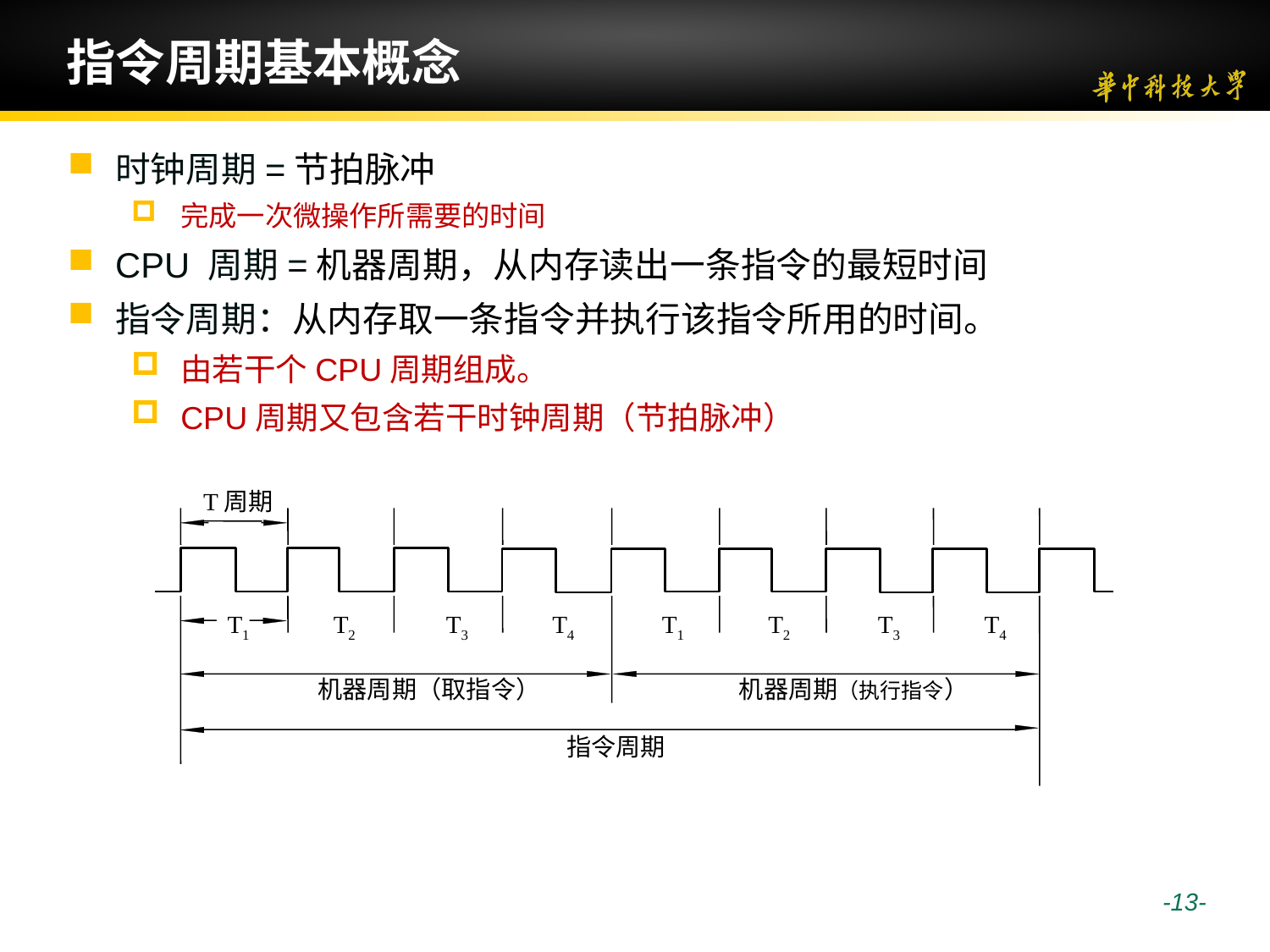

# 指令周期基本概念
时钟周期=节拍脉冲
完成一次微操作所需要的时间
CPU 周期=机器周期，从内存读出一条指令的最短时间
指令周期：从内存取一条指令并执行该指令所用的时间。
由若干个CPU周期组成。
CPU周期又包含若干时钟周期（节拍脉冲）
T周期

T1

T2
T3
T4
T1
T2
T3
T4

机器周期（取指令）
机器周期（执行指令）

指令周期
 -13-